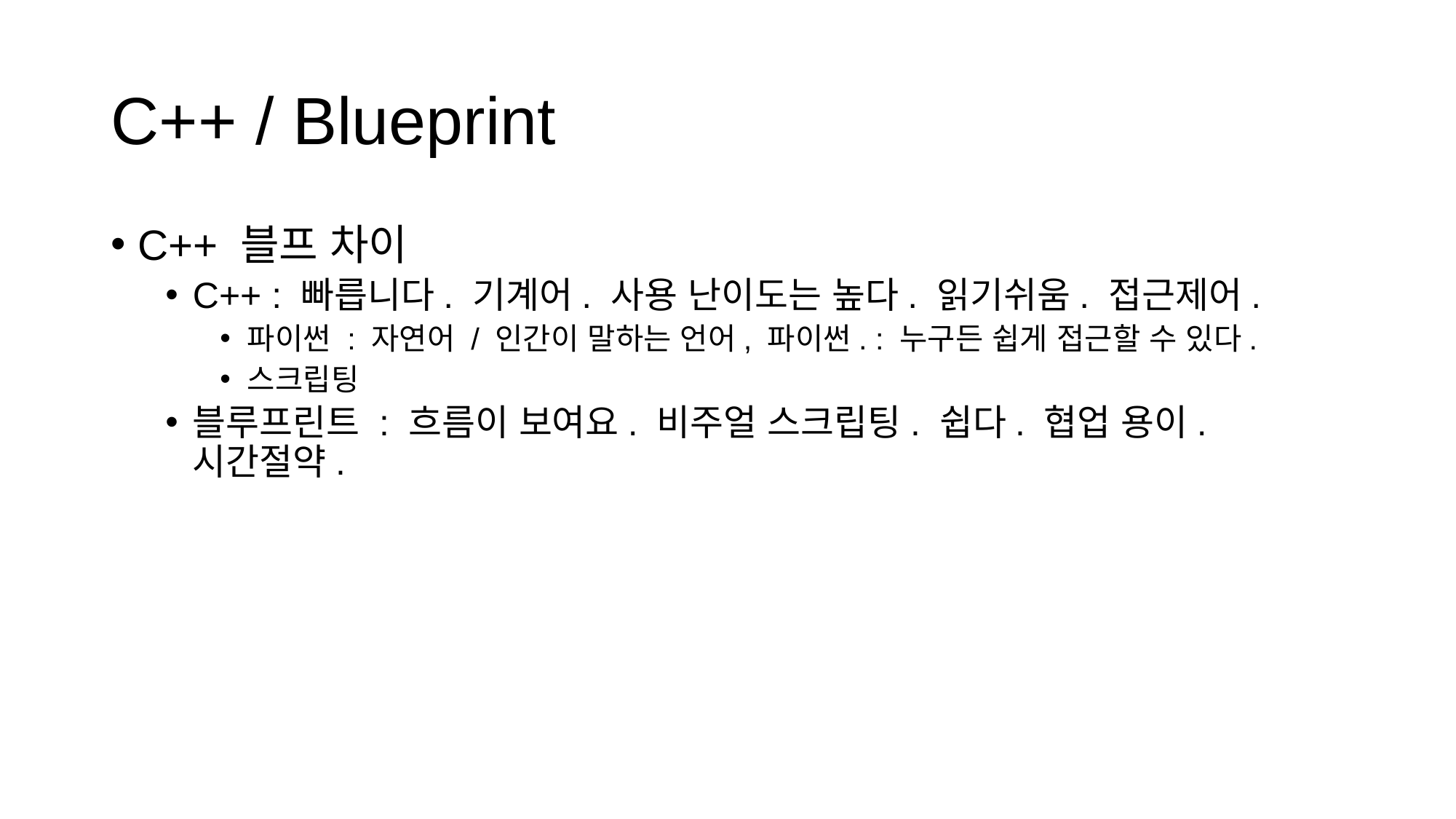

# C++ / Blueprint
C++ 블프 차이
C++ : 빠릅니다. 기계어. 사용 난이도는 높다. 읽기쉬움. 접근제어.
파이썬 : 자연어 / 인간이 말하는 언어, 파이썬. : 누구든 쉽게 접근할 수 있다.
스크립팅
블루프린트 : 흐름이 보여요. 비주얼 스크립팅. 쉽다. 협업 용이. 시간절약.